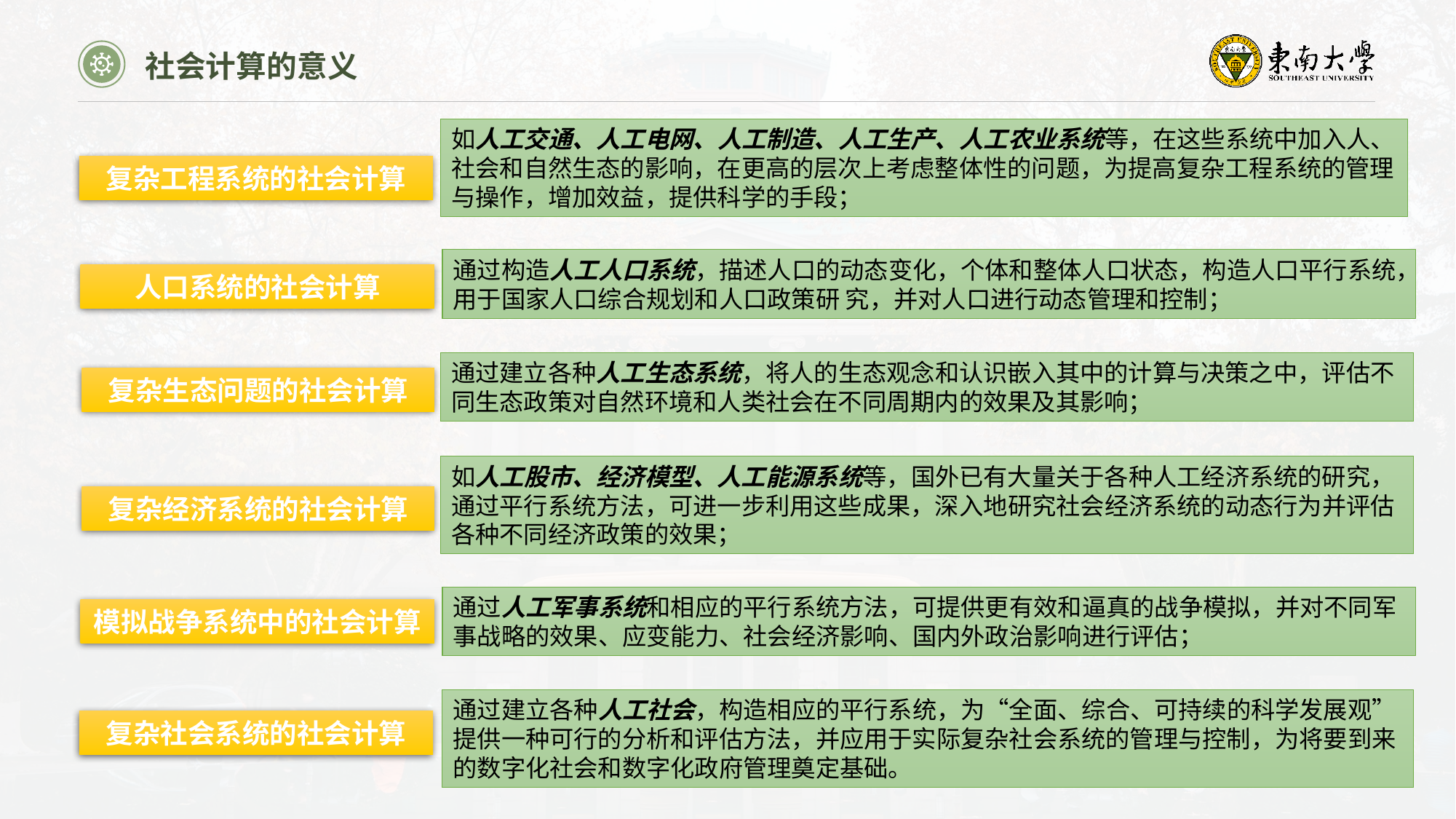

社会计算的意义
如人工交通、人工电网、人工制造、人工生产、人工农业系统等，在这些系统中加入人、社会和自然生态的影响，在更高的层次上考虑整体性的问题，为提高复杂工程系统的管理与操作，增加效益，提供科学的手段；
复杂工程系统的社会计算
通过构造人工人口系统，描述人口的动态变化，个体和整体人口状态，构造人口平行系统，用于国家人口综合规划和人口政策研 究，并对人口进行动态管理和控制；
人口系统的社会计算
通过建立各种人工生态系统，将人的生态观念和认识嵌入其中的计算与决策之中，评估不同生态政策对自然环境和人类社会在不同周期内的效果及其影响；
复杂生态问题的社会计算
如人工股市、经济模型、人工能源系统等，国外已有大量关于各种人工经济系统的研究，通过平行系统方法，可进一步利用这些成果，深入地研究社会经济系统的动态行为并评估各种不同经济政策的效果；
复杂经济系统的社会计算
通过人工军事系统和相应的平行系统方法，可提供更有效和逼真的战争模拟，并对不同军事战略的效果、应变能力、社会经济影响、国内外政治影响进行评估；
模拟战争系统中的社会计算
通过建立各种人工社会，构造相应的平行系统，为“全面、综合、可持续的科学发展观”提供一种可行的分析和评估方法，并应用于实际复杂社会系统的管理与控制，为将要到来的数字化社会和数字化政府管理奠定基础。
复杂社会系统的社会计算